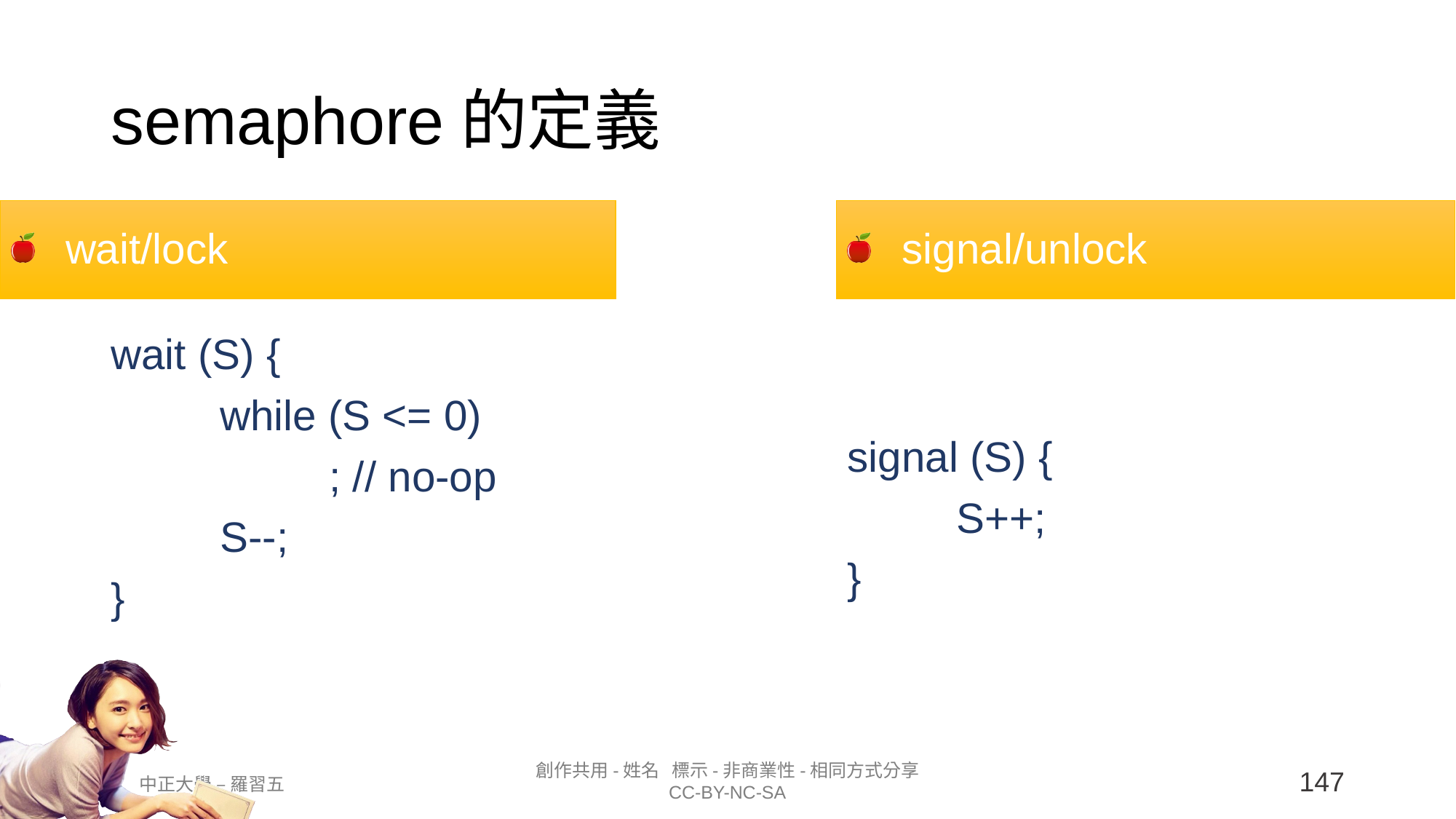

# semaphore的定義
wait/lock
signal/unlock
wait (S) {
	while (S <= 0)
		; // no-op
	S--;
}
signal (S) {
	S++;
}